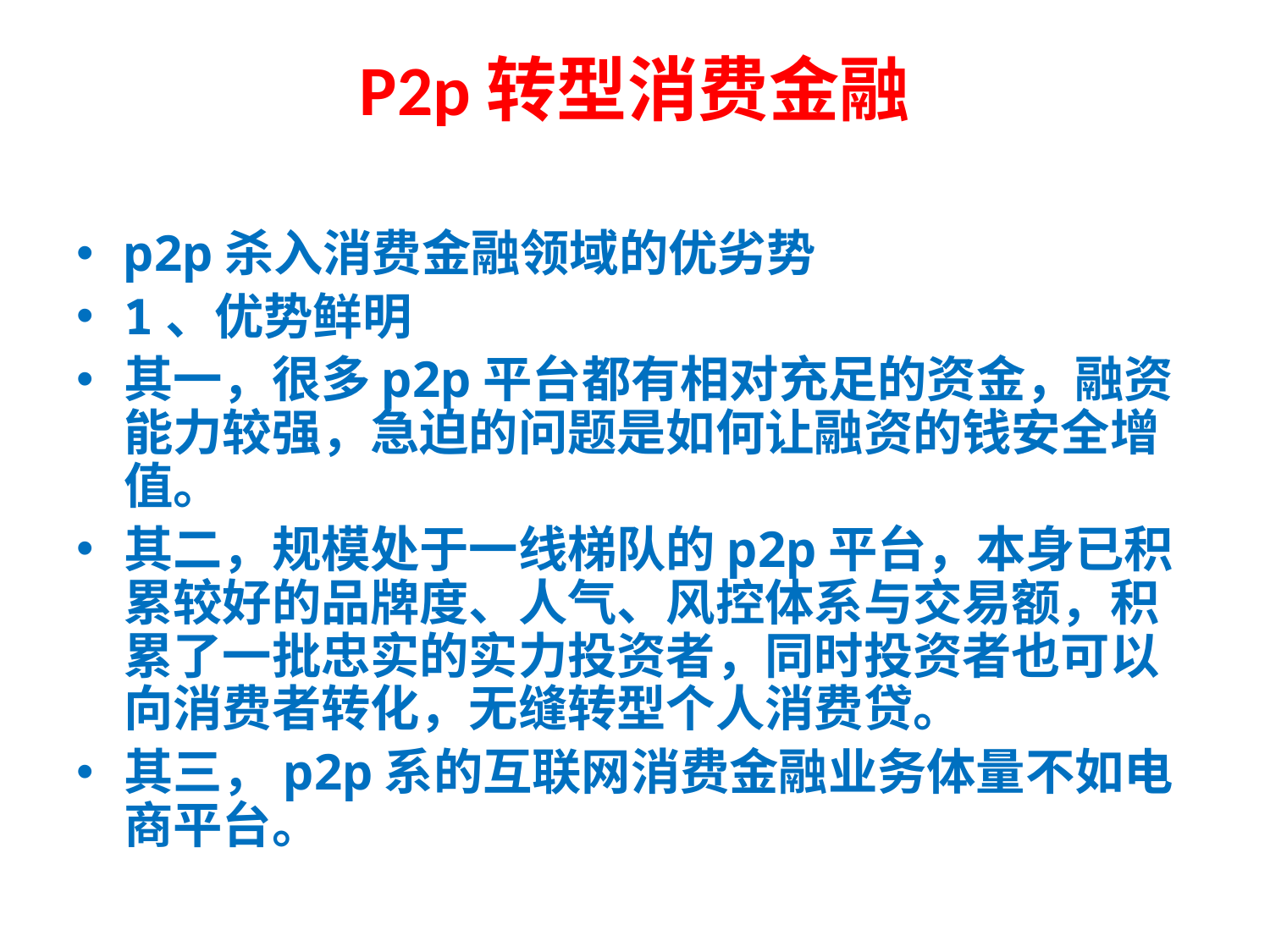

# P2p转型消费金融
p2p杀入消费金融领域的优劣势
1、优势鲜明
其一，很多p2p平台都有相对充足的资金，融资能力较强，急迫的问题是如何让融资的钱安全增值。
其二，规模处于一线梯队的p2p平台，本身已积累较好的品牌度、人气、风控体系与交易额，积累了一批忠实的实力投资者，同时投资者也可以向消费者转化，无缝转型个人消费贷。
其三，p2p系的互联网消费金融业务体量不如电商平台。